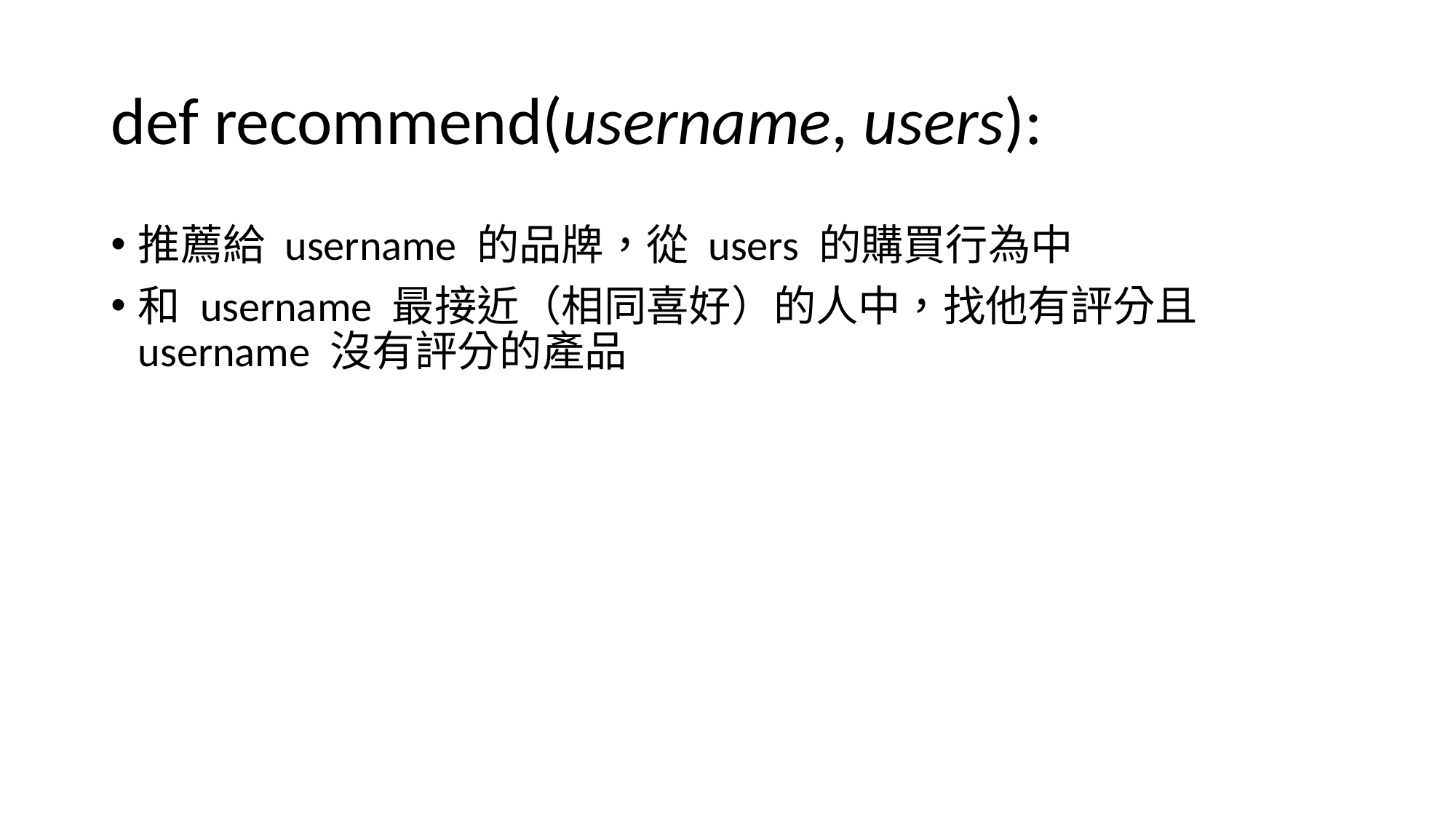

# def recommend(username, users):
推薦給 username 的品牌，從 users 的購買行為中
和 username 最接近（相同喜好）的人中，找他有評分且 username 沒有評分的產品